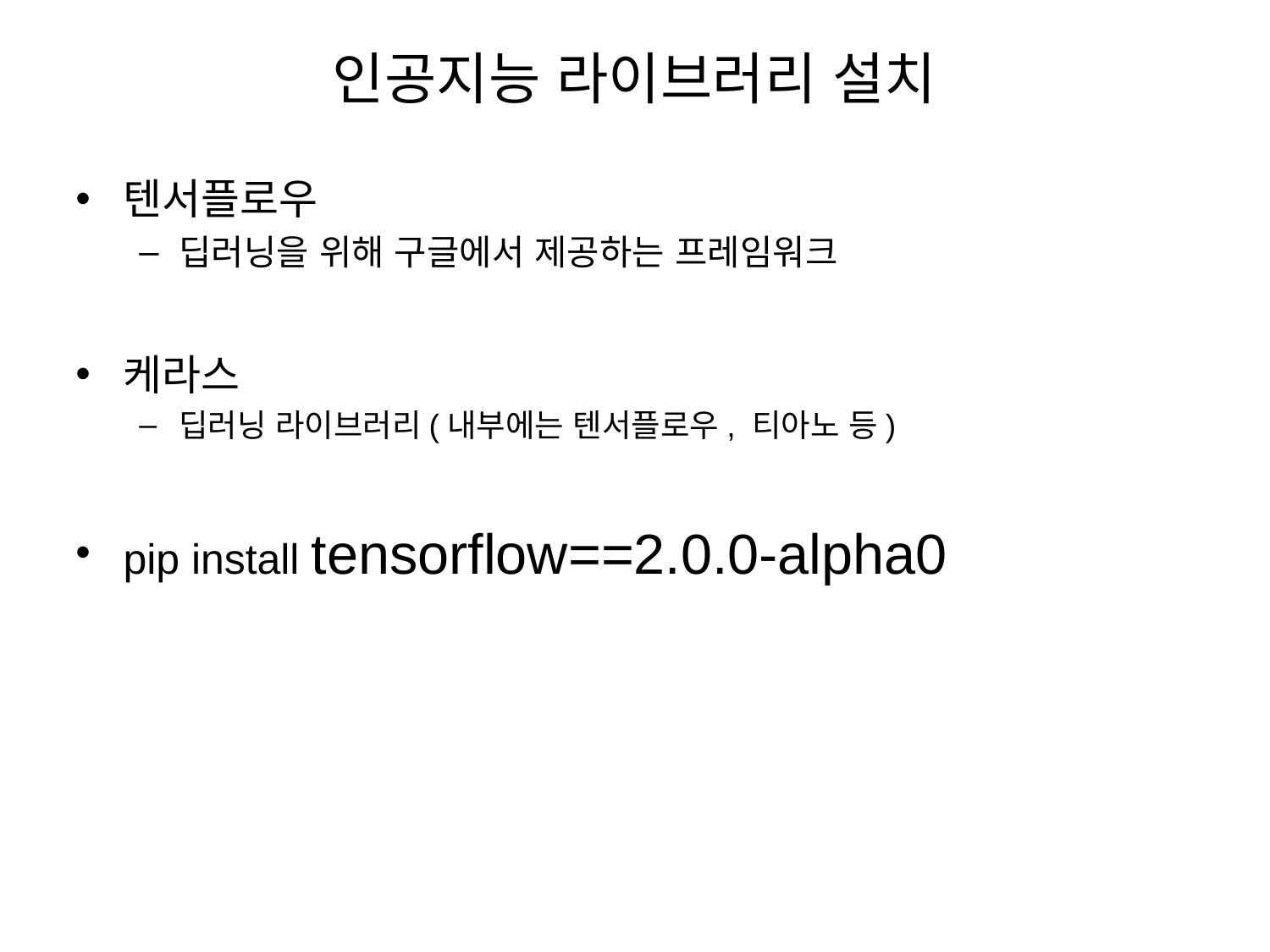

# 인공지능 라이브러리 설치
텐서플로우
딥러닝을 위해 구글에서 제공하는 프레임워크

케라스
딥러닝 라이브러리(내부에는 텐서플로우, 티아노 등)

pip install tensorflow==2.0.0-alpha0